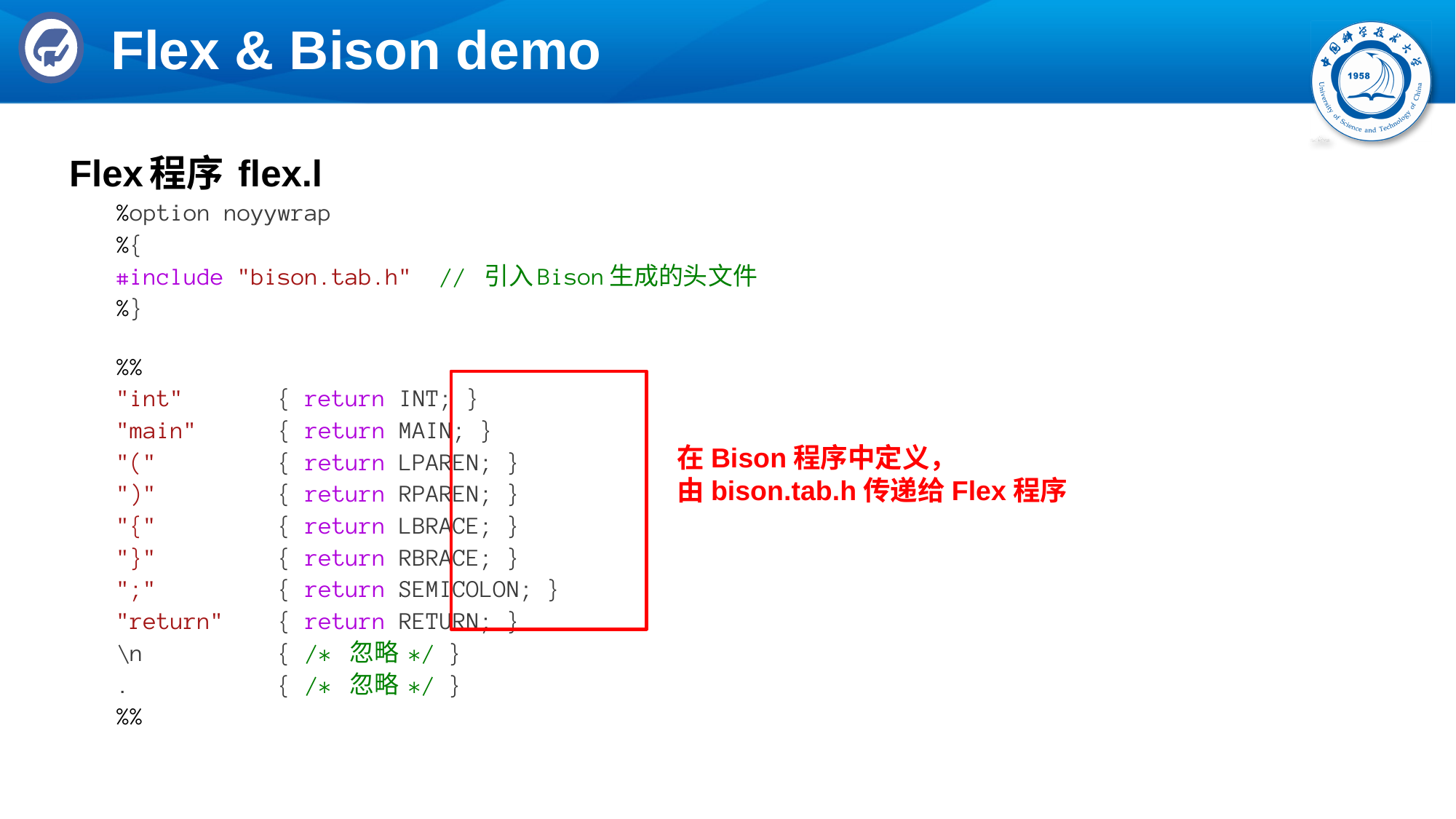

# Flex & Bison demo
Flex程序 flex.l
%option noyywrap
%{
#include "bison.tab.h"  // 引入Bison生成的头文件
%}
%%
"int"       { return INT; }
"main"      { return MAIN; }
"("         { return LPAREN; }
")"         { return RPAREN; }
"{"         { return LBRACE; }
"}"         { return RBRACE; }
";"         { return SEMICOLON; }
"return"    { return RETURN; }
\n          { /* 忽略 */ }
.           { /* 忽略 */ }
%%

在Bison程序中定义，
由bison.tab.h传递给Flex程序